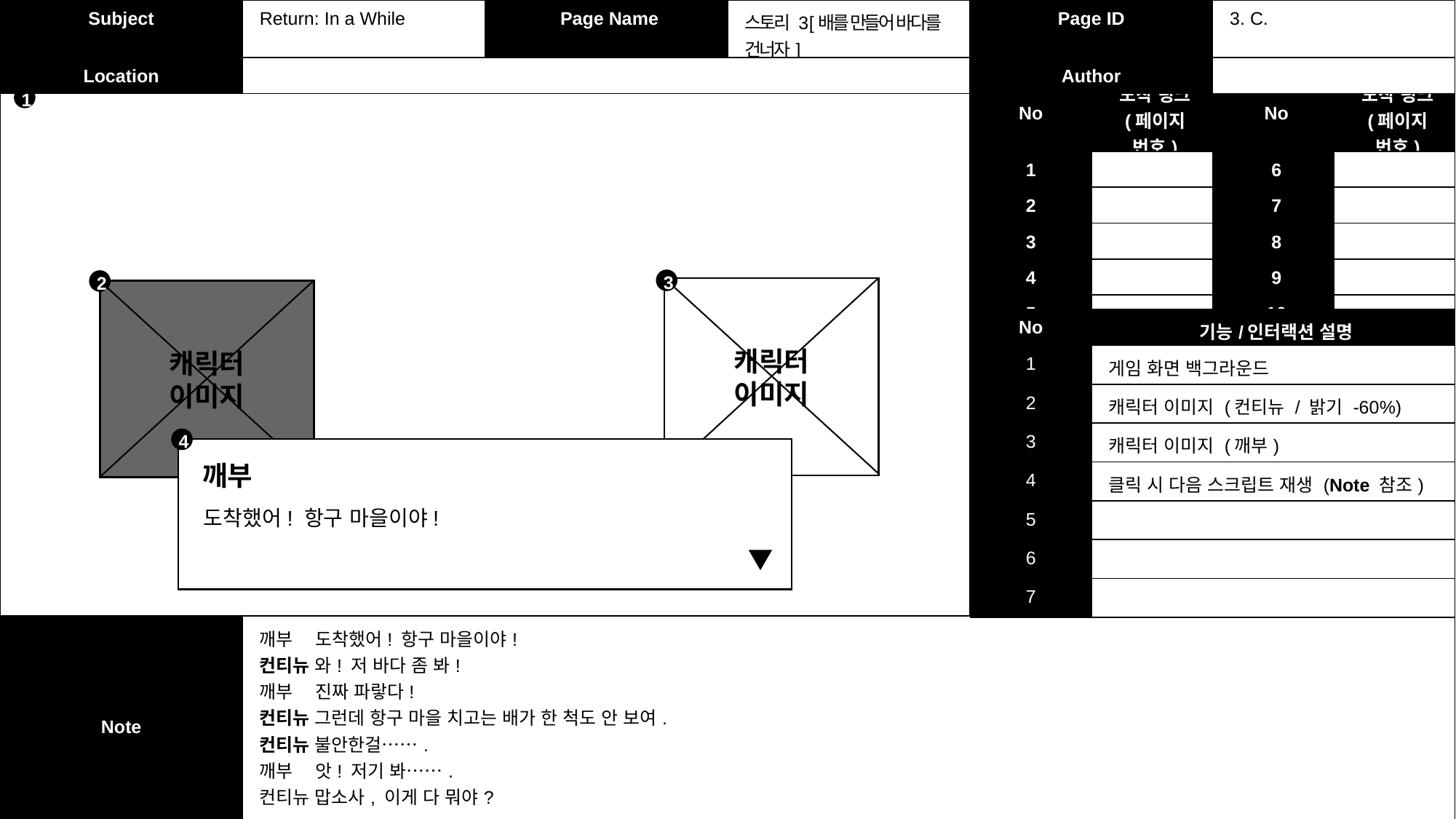

| Subject | Return: In a While | Page Name | 스토리 3 [배를 만들어 바다를 건너자] | Page ID | 3. C. |
| --- | --- | --- | --- | --- | --- |
| Location |  |  |  | Author |  |

| No | 도착 링크 (페이지 번호) | No | 도착 링크 (페이지 번호) |
| --- | --- | --- | --- |
| 1 |  | 6 |  |
| 2 |  | 7 |  |
| 3 |  | 8 |  |
| 4 |  | 9 |  |
| 5 |  | 10 |  |
1
3
2

캐릭터
이미지

캐릭터
이미지
| No | 기능/인터랙션 설명 |
| --- | --- |
| 1 | 게임 화면 백그라운드 |
| 2 | 캐릭터 이미지 (컨티뉴 / 밝기 -60%) |
| 3 | 캐릭터 이미지 (깨부) |
| 4 | 클릭 시 다음 스크립트 재생 (Note 참조) |
| 5 |  |
| 6 |  |
| 7 |  |
4

깨부
도착했어! 항구 마을이야!

| Note | 깨부 도착했어! 항구 마을이야! 컨티뉴 와! 저 바다 좀 봐! 깨부 진짜 파랗다! 컨티뉴 그런데 항구 마을 치고는 배가 한 척도 안 보여. 컨티뉴 불안한걸……. 깨부 앗! 저기 봐……. 컨티뉴 맙소사, 이게 다 뭐야? |
| --- | --- |